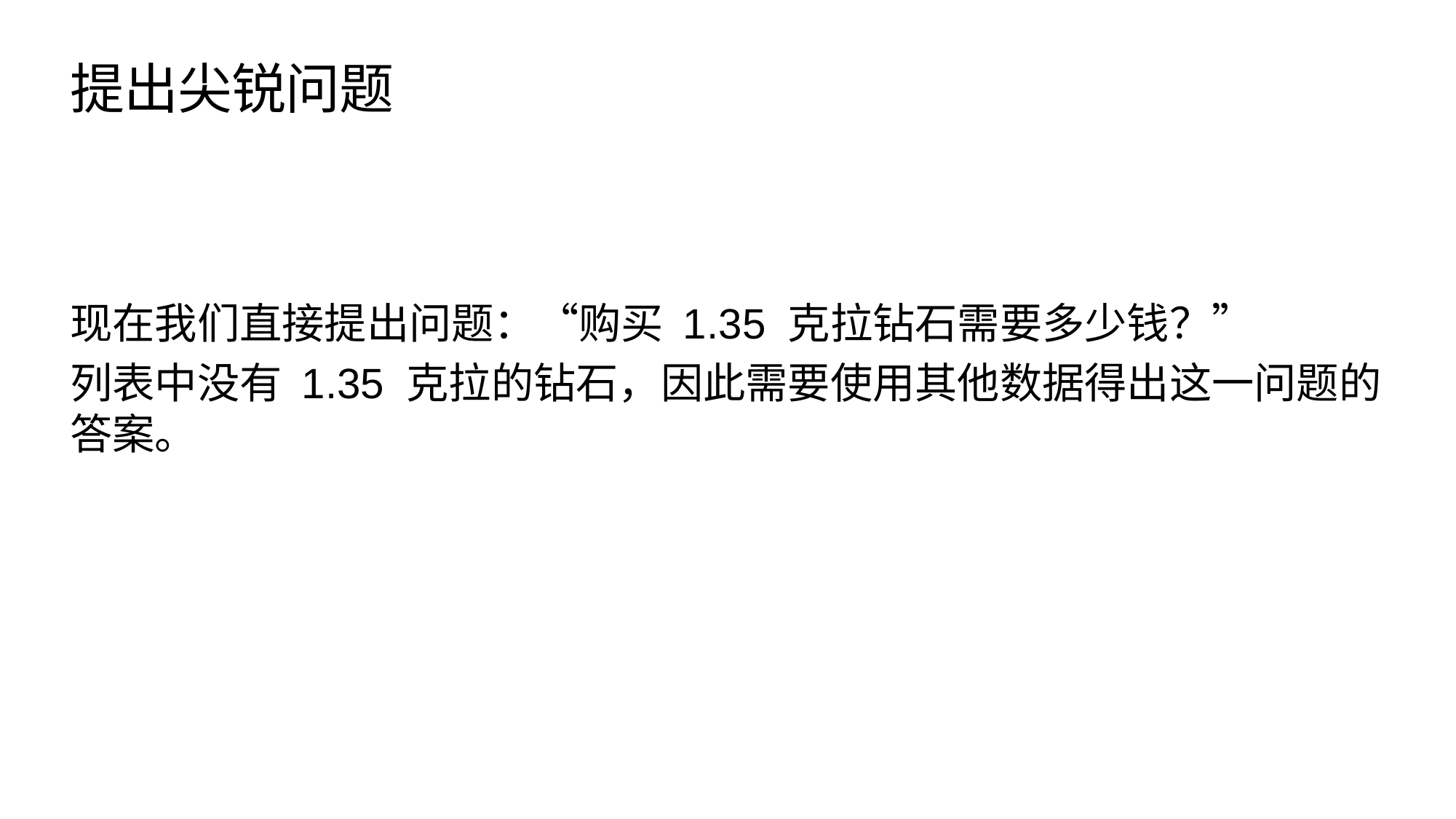

# 提出尖锐问题
现在我们直接提出问题：“购买 1.35 克拉钻石需要多少钱？”
列表中没有 1.35 克拉的钻石，因此需要使用其他数据得出这一问题的答案。